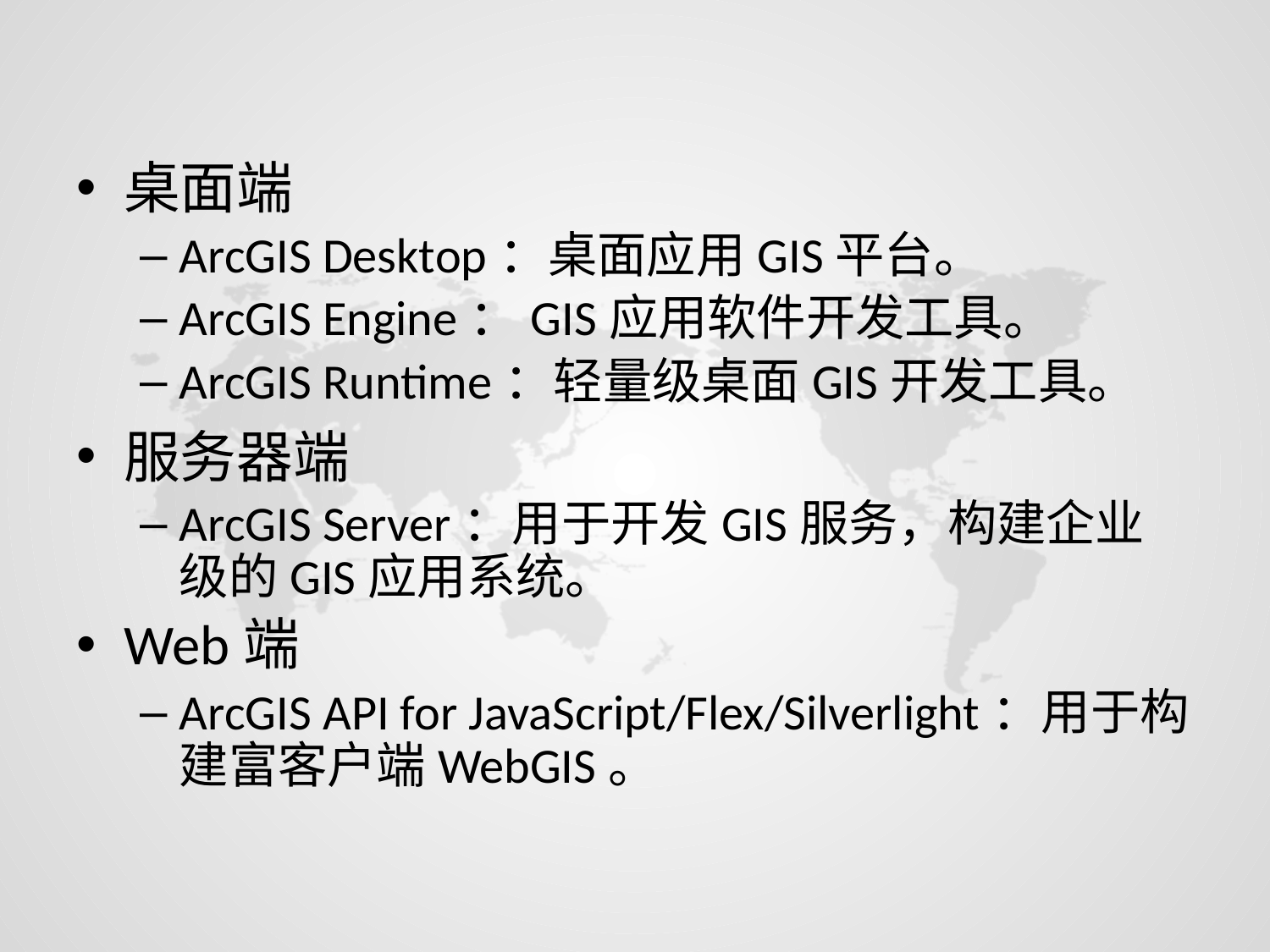

桌面端
ArcGIS Desktop：桌面应用GIS平台。
ArcGIS Engine：GIS应用软件开发工具。
ArcGIS Runtime：轻量级桌面GIS开发工具。
服务器端
ArcGIS Server：用于开发GIS服务，构建企业级的GIS应用系统。
Web端
ArcGIS API for JavaScript/Flex/Silverlight：用于构建富客户端WebGIS。